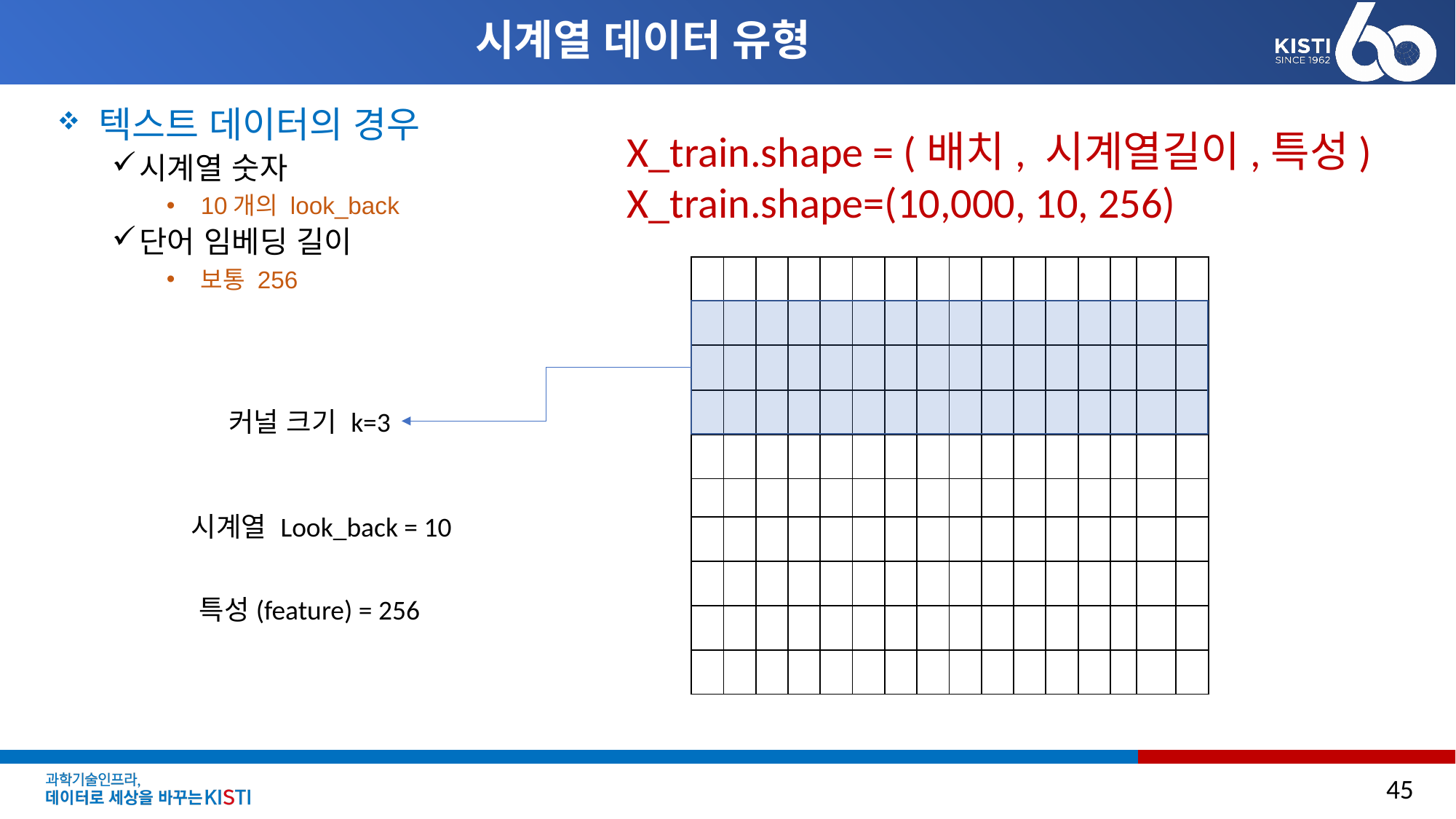

# 시계열 데이터 유형
텍스트 데이터의 경우
시계열 숫자
10개의 look_back
단어 임베딩 길이
보통 256
X_train.shape = (배치, 시계열길이,특성)
X_train.shape=(10,000, 10, 256)
|  |  |  |  |  |  |  |  |  |  |  |  |  |  |  |  |
| --- | --- | --- | --- | --- | --- | --- | --- | --- | --- | --- | --- | --- | --- | --- | --- |
|  |  |  |  |  |  |  |  |  |  |  |  |  |  |  |  |
|  |  |  |  |  |  |  |  |  |  |  |  |  |  |  |  |
|  |  |  |  |  |  |  |  |  |  |  |  |  |  |  |  |
|  |  |  |  |  |  |  |  |  |  |  |  |  |  |  |  |
|  |  |  |  |  |  |  |  |  |  |  |  |  |  |  |  |
|  |  |  |  |  |  |  |  |  |  |  |  |  |  |  |  |
|  |  |  |  |  |  |  |  |  |  |  |  |  |  |  |  |
|  |  |  |  |  |  |  |  |  |  |  |  |  |  |  |  |
|  |  |  |  |  |  |  |  |  |  |  |  |  |  |  |  |

커널 크기 k=3
시계열 Look_back = 10
특성(feature) = 256
45